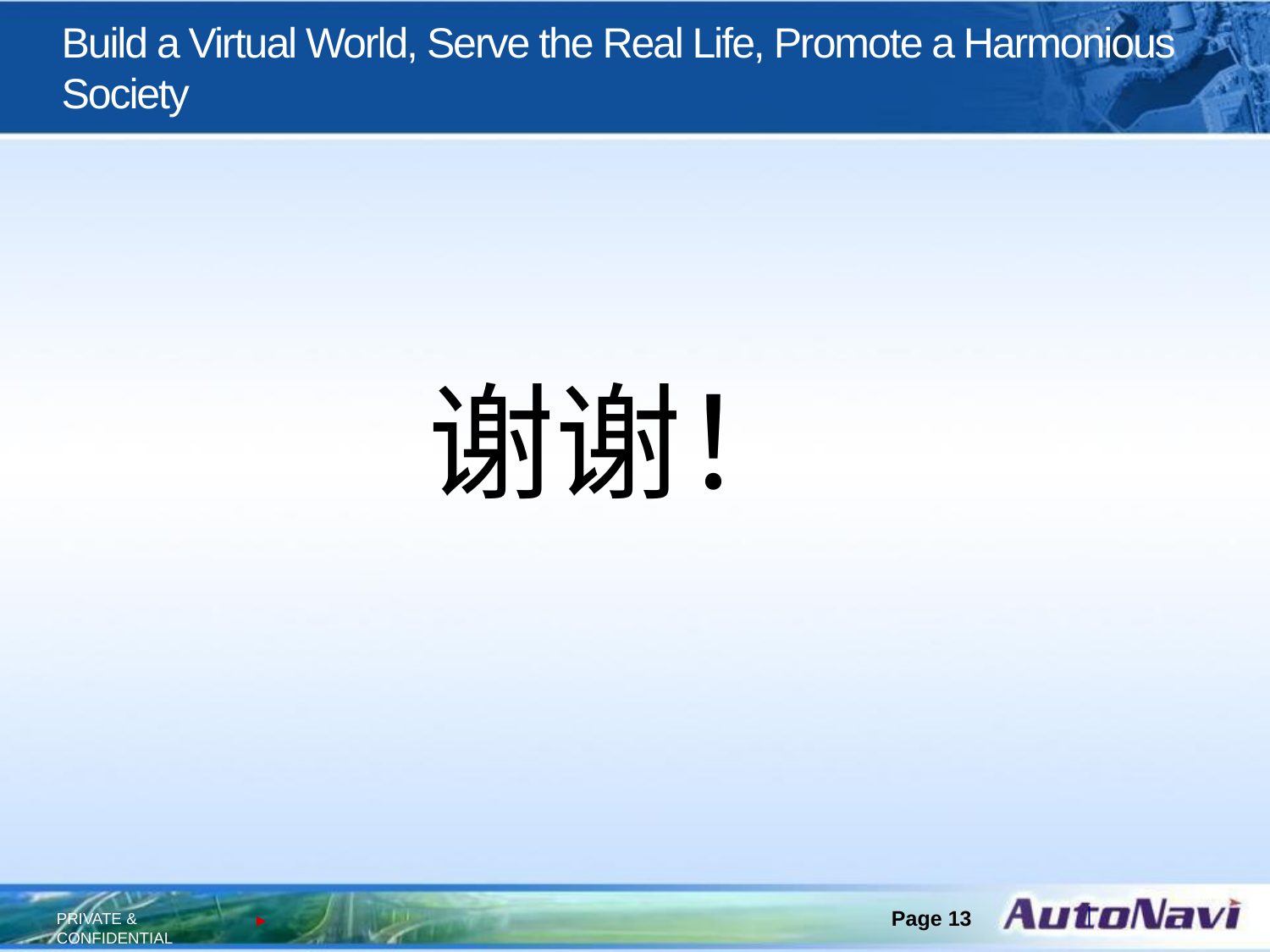

# Build a Virtual World, Serve the Real Life, Promote a Harmonious Society
谢谢！